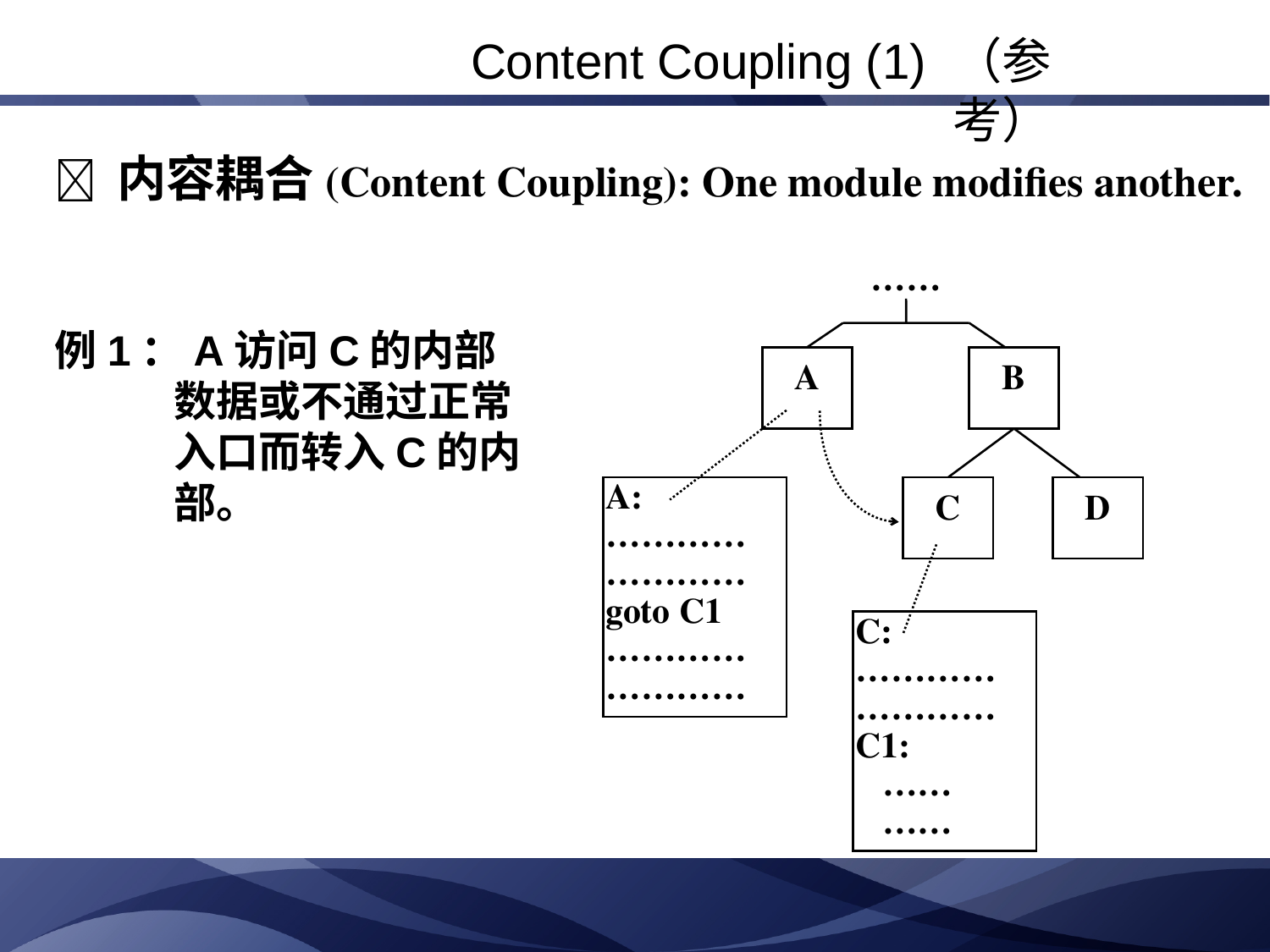

Content Coupling (1) （参考）
♦ 内容耦合(Content Coupling): One module modifies another.
……

A
B

A:
…………
…………
goto C1
…………
…………
C
D

C:
…………
…………
C1:
   ……
   ……
例1：A访问C的内部数据或不通过正常入口而转入C的内部。